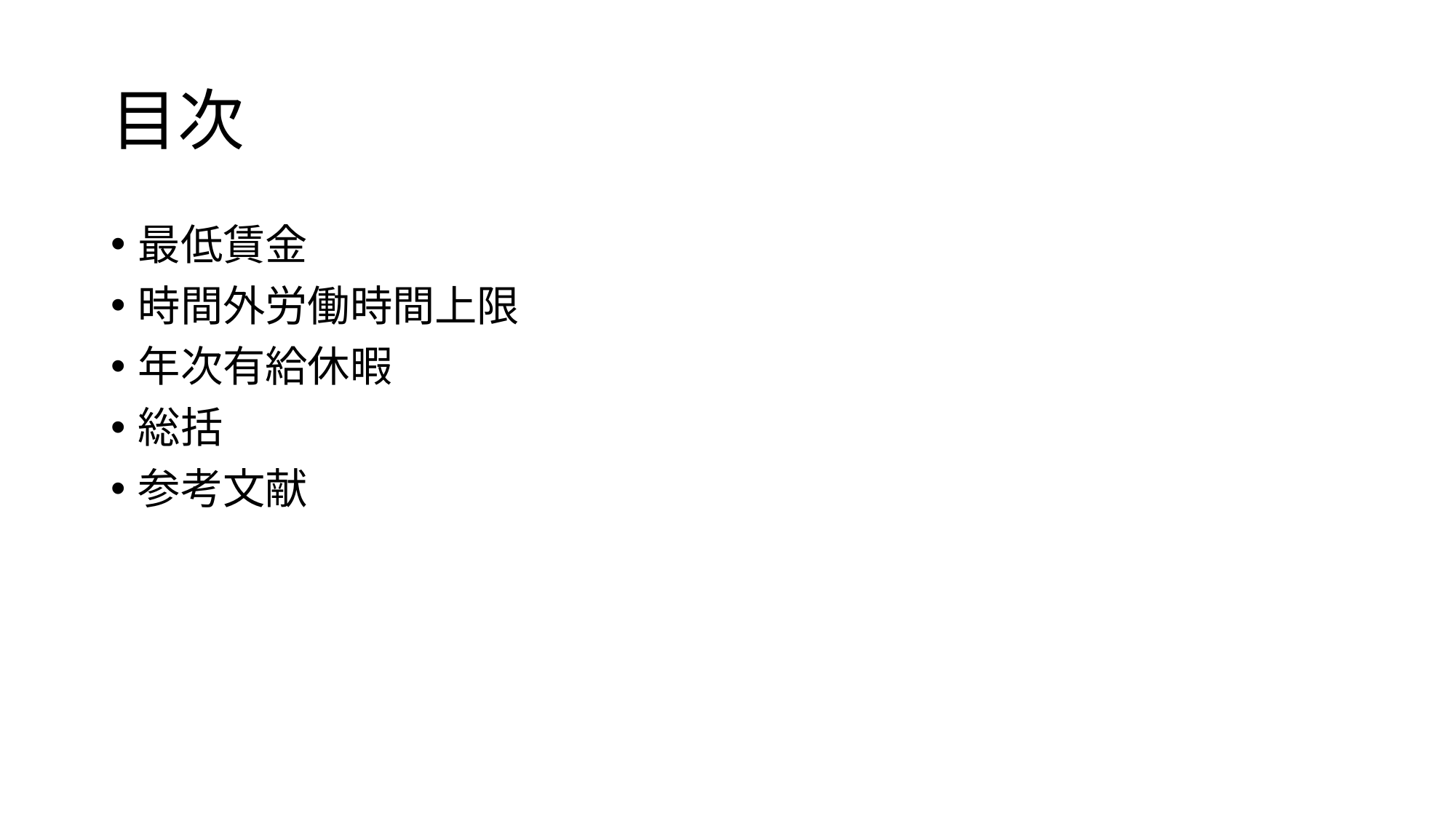

# 目次
最低賃金
時間外労働時間上限
年次有給休暇
総括
参考文献